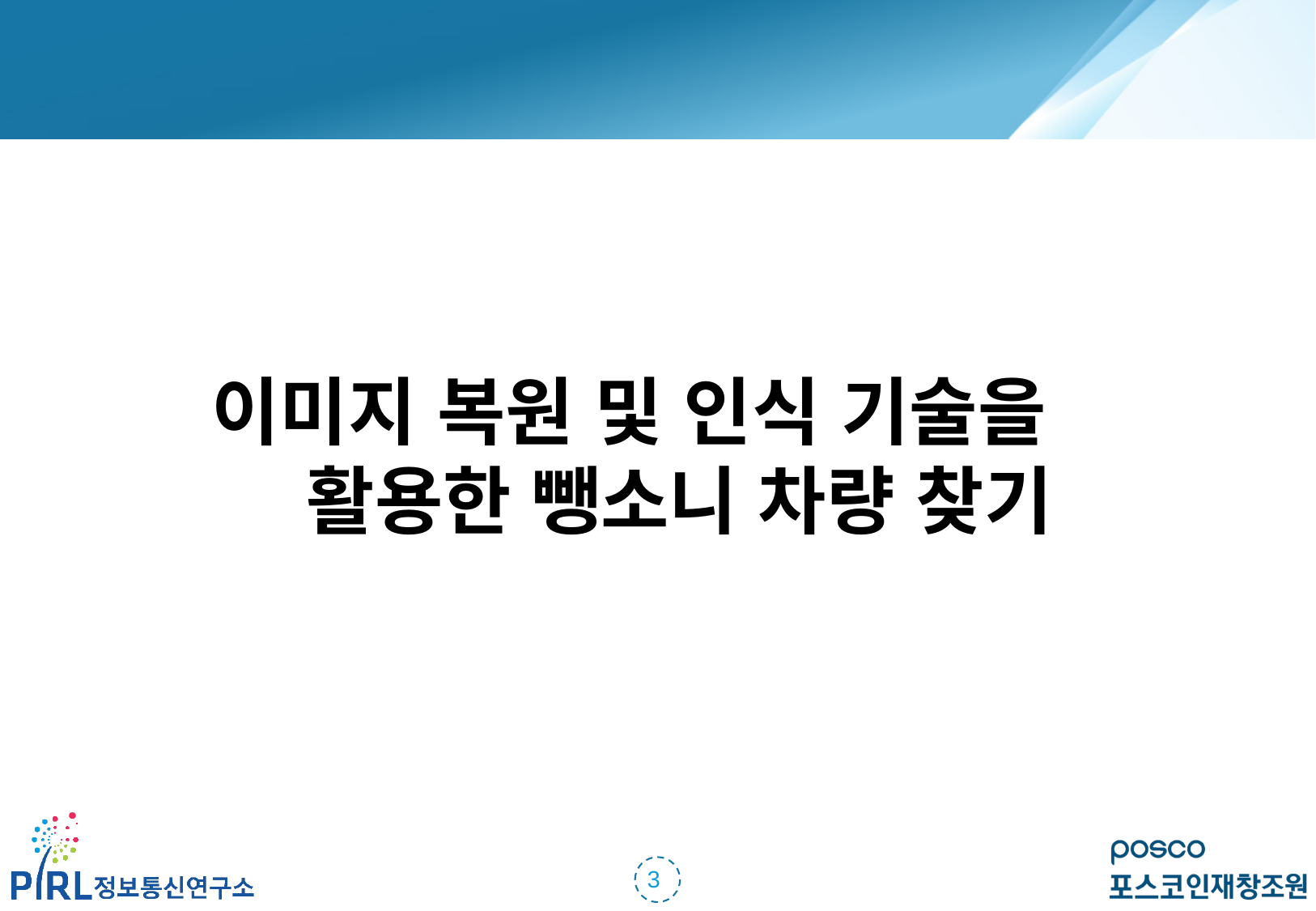

이미지 복원 및 인식 기술을
   활용한 뺑소니 차량 찾기